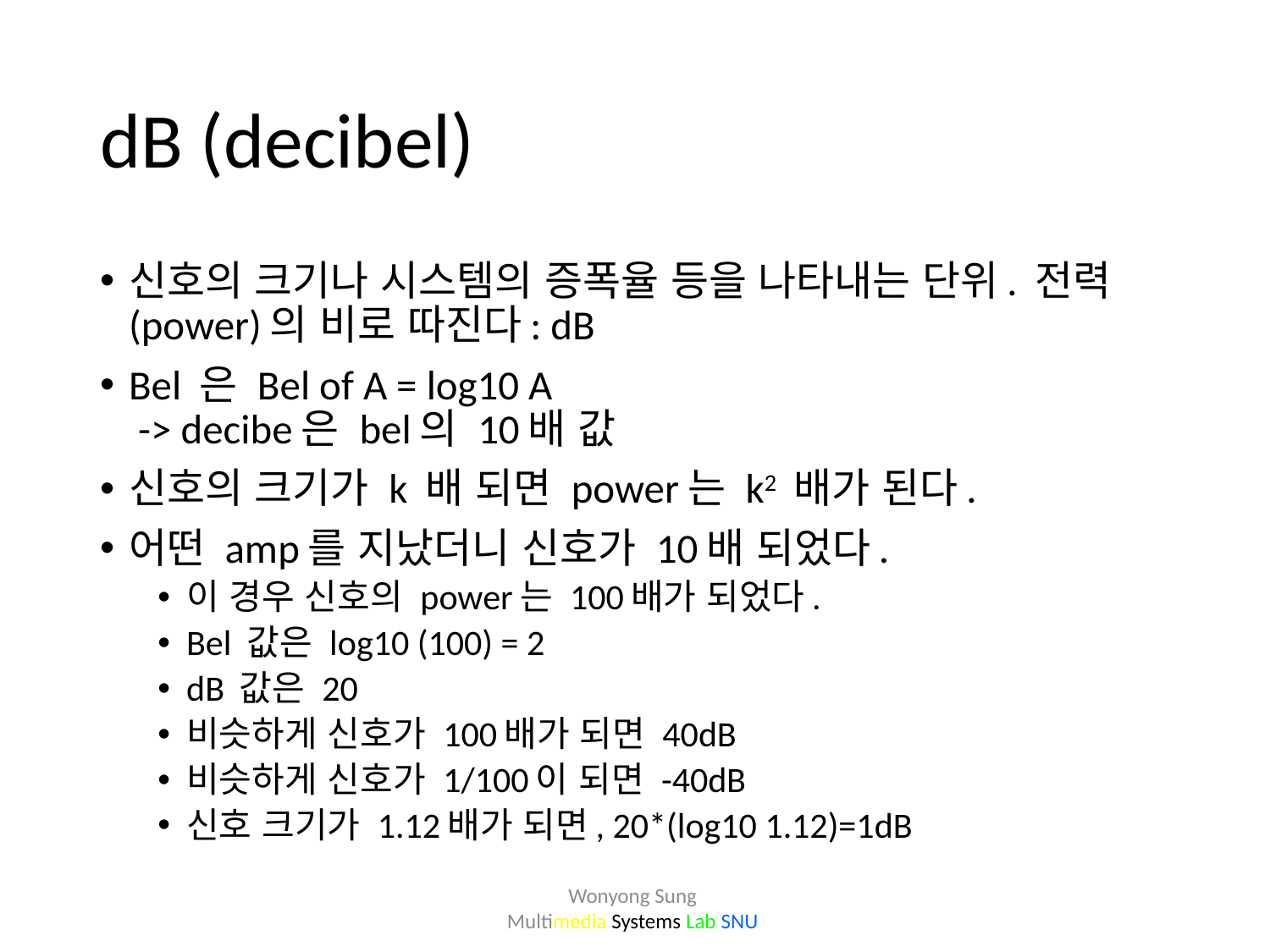

# dB (decibel)
신호의 크기나 시스템의 증폭율 등을 나타내는 단위. 전력(power)의 비로 따진다: dB
Bel 은 Bel of A = log10 A
 -> decibe은 bel의 10배 값
신호의 크기가 k 배 되면 power는 k2 배가 된다.
어떤 amp를 지났더니 신호가 10배 되었다.
이 경우 신호의 power는 100배가 되었다.
Bel 값은 log10 (100) = 2
dB 값은 20
비슷하게 신호가 100배가 되면 40dB
비슷하게 신호가 1/100이 되면 -40dB
신호 크기가 1.12배가 되면, 20*(log10 1.12)=1dB

Wonyong Sung
Multimedia Systems Lab SNU